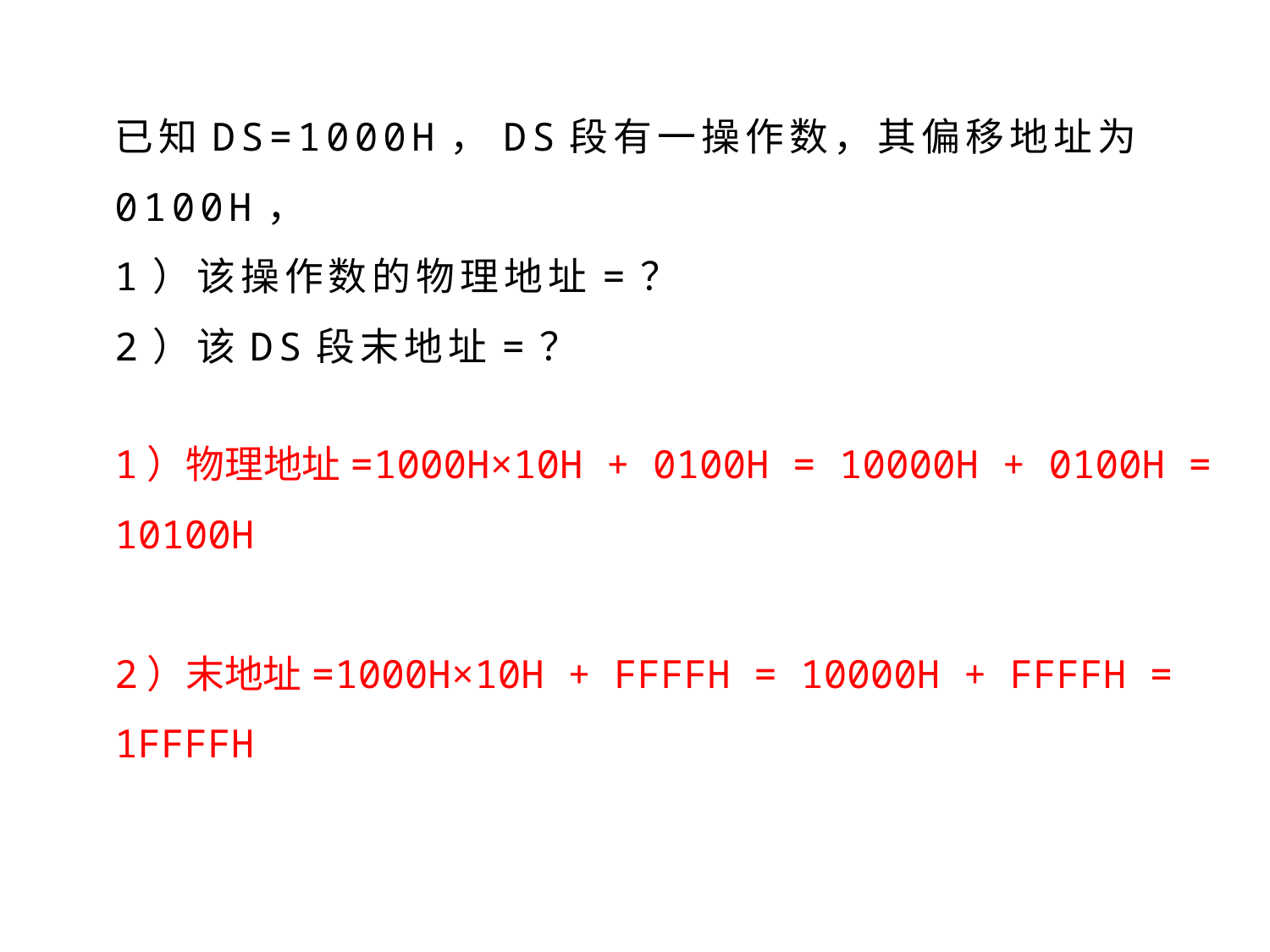

已知DS=1000H，DS段有一操作数，其偏移地址为0100H，
1）该操作数的物理地址=？
2）该DS段末地址=？
1）物理地址=1000H×10H + 0100H = 10000H + 0100H = 10100H

2）末地址=1000H×10H + FFFFH = 10000H + FFFFH = 1FFFFH